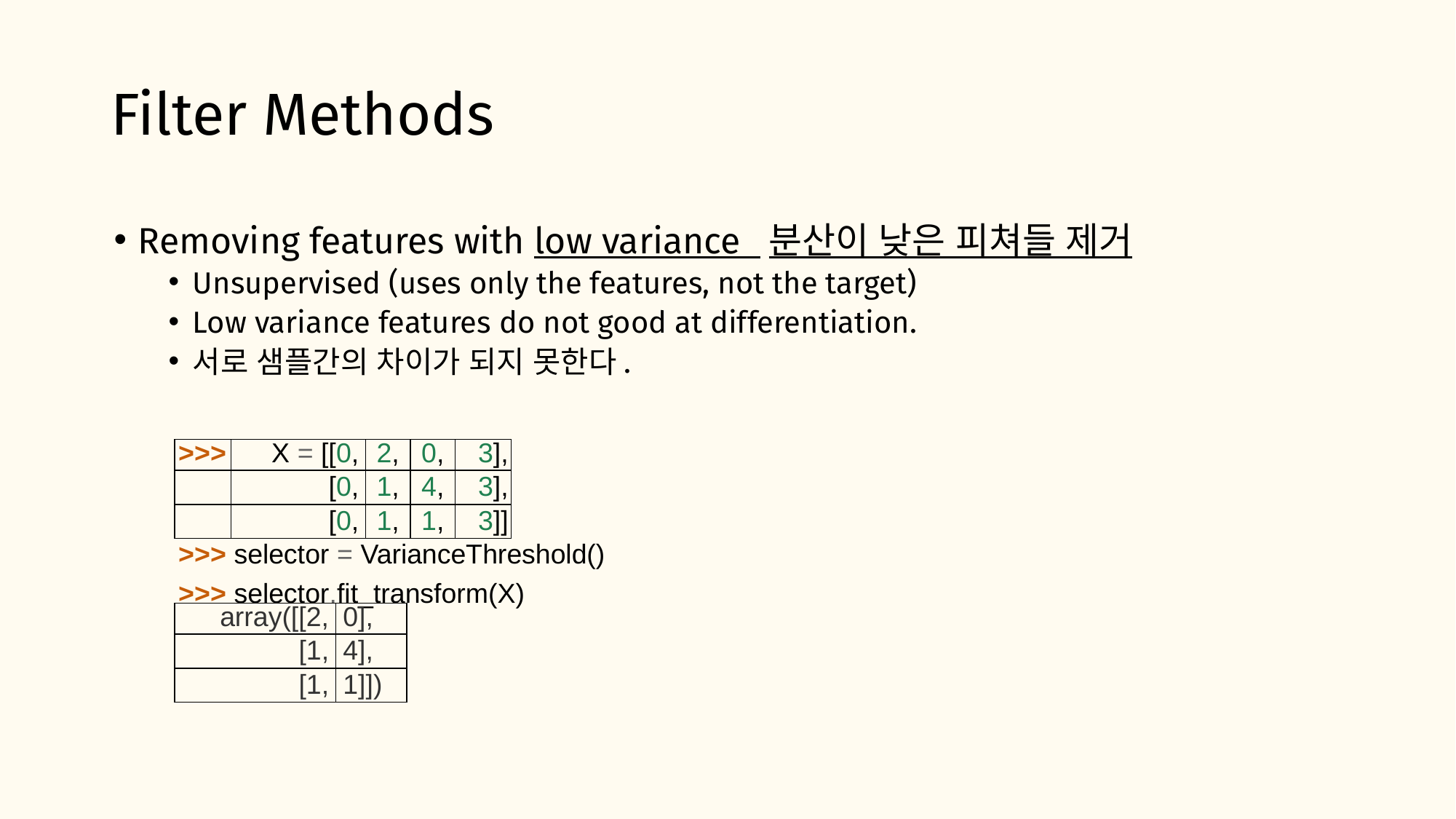

# Filter Methods
Removing features with low variance  분산이 낮은 피쳐들 제거
Unsupervised (uses only the features, not the target)
Low variance features do not good at differentiation.
서로 샘플간의 차이가 되지 못한다.
| >>> | X = [[0, | 2, | 0, | 3], |
| --- | --- | --- | --- | --- |
|  | [0, | 1, | 4, | 3], |
|  | [0, | 1, | 1, | 3]] |
>>> selector = VarianceThreshold()
>>> selector.fit_transform(X)
| array([[2, | 0], |
| --- | --- |
| [1, | 4], |
| [1, | 1]]) |